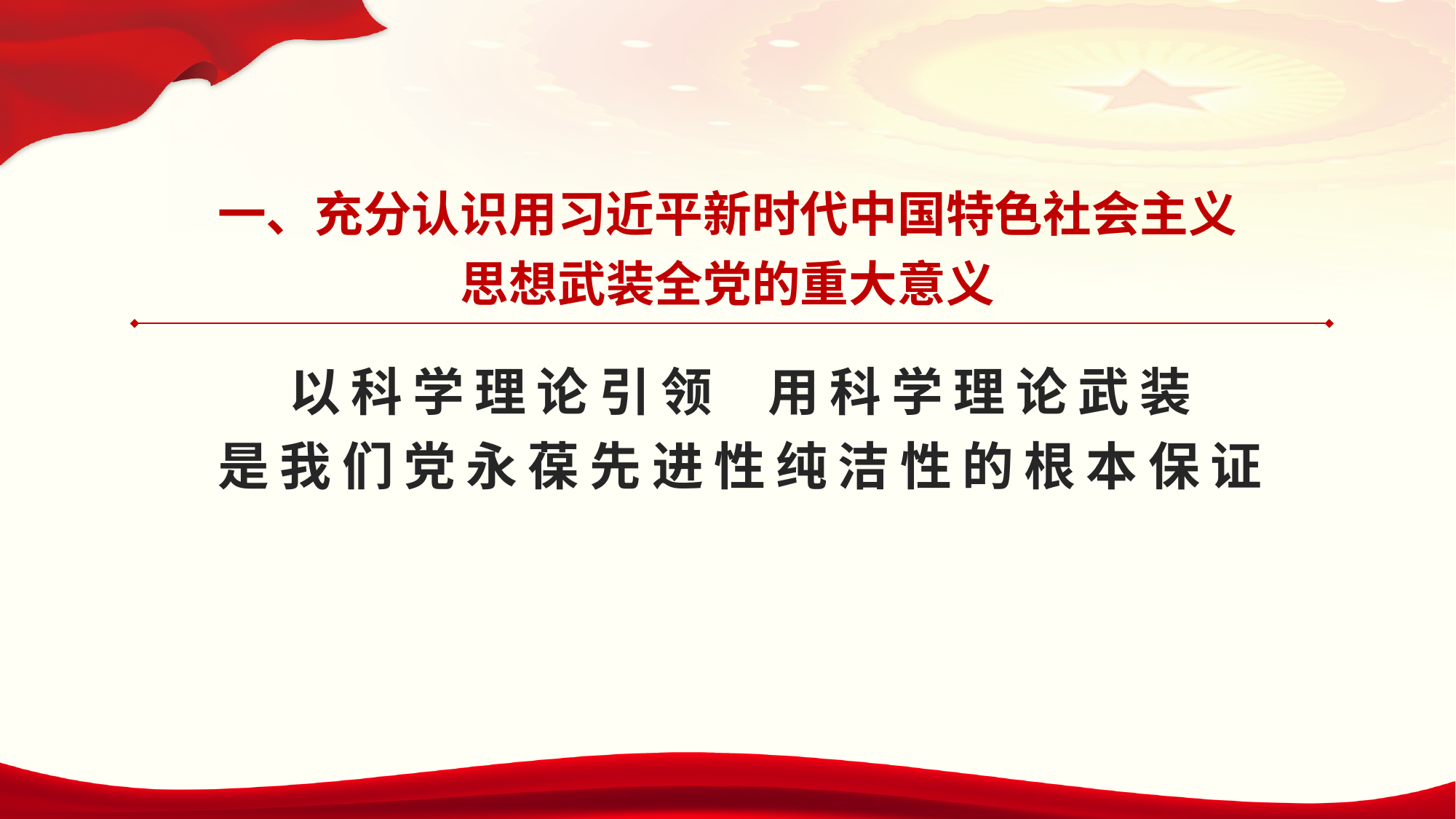

一、充分认识用习近平新时代中国特色社会主义思想武装全党的重大意义
以科学理论引领  用科学理论武装
是我们党永葆先进性纯洁性的根本保证